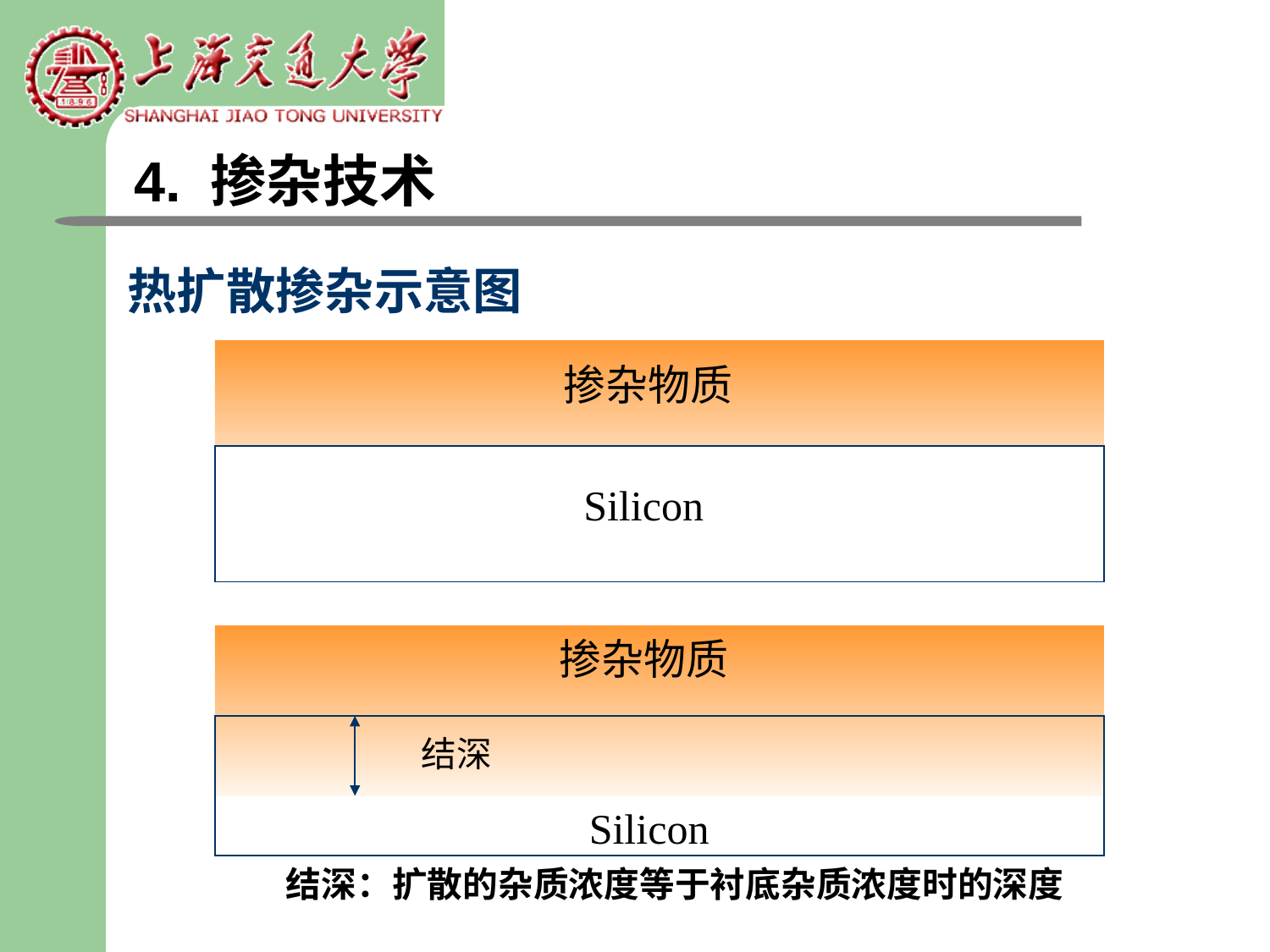

4. 掺杂技术
# 热扩散掺杂示意图

掺杂物质

Silicon

掺杂物质

结深
Silicon
结深：扩散的杂质浓度等于衬底杂质浓度时的深度